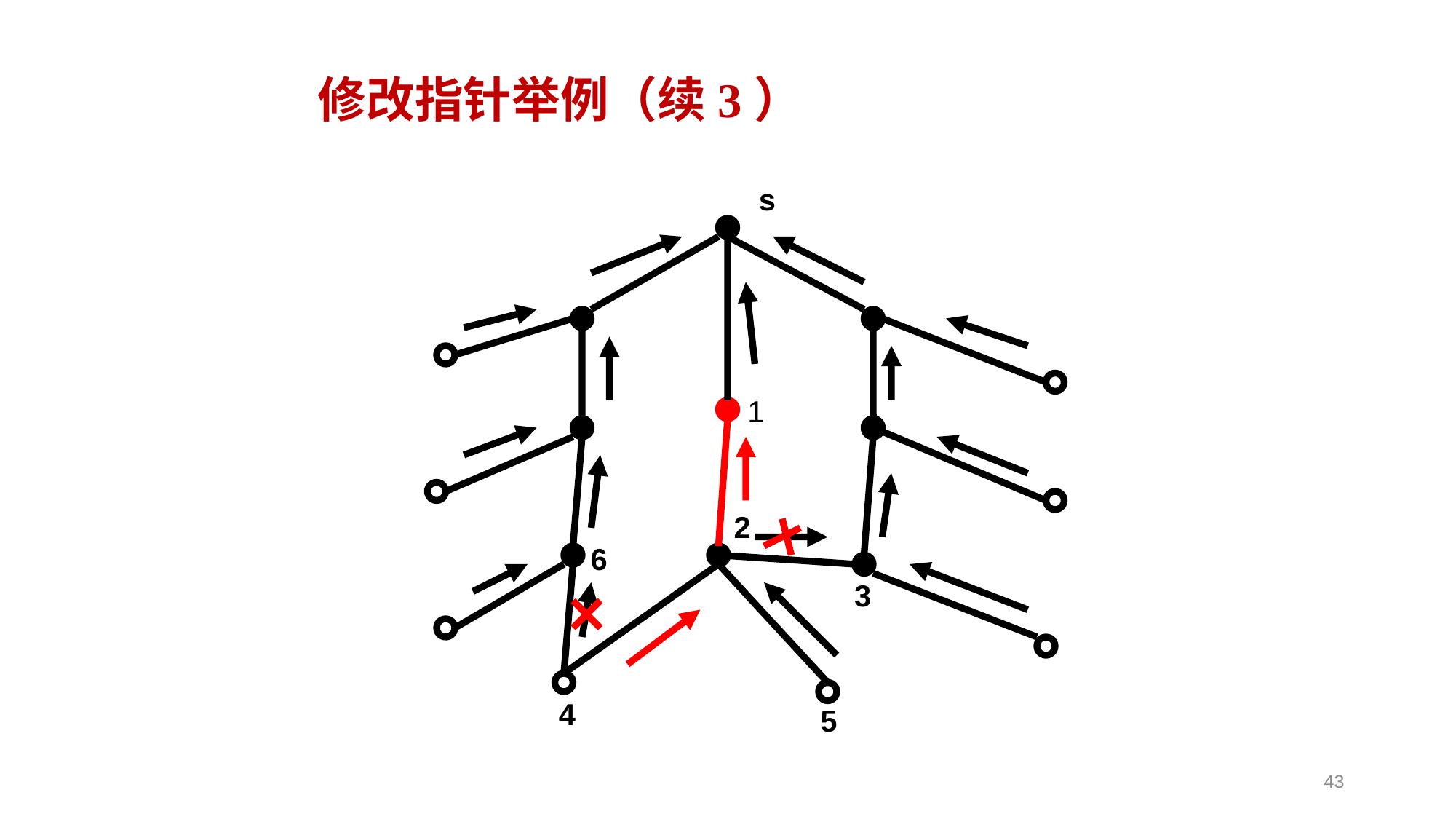

修改指针举例（续3）
s

1

2

6

3

4
5
43